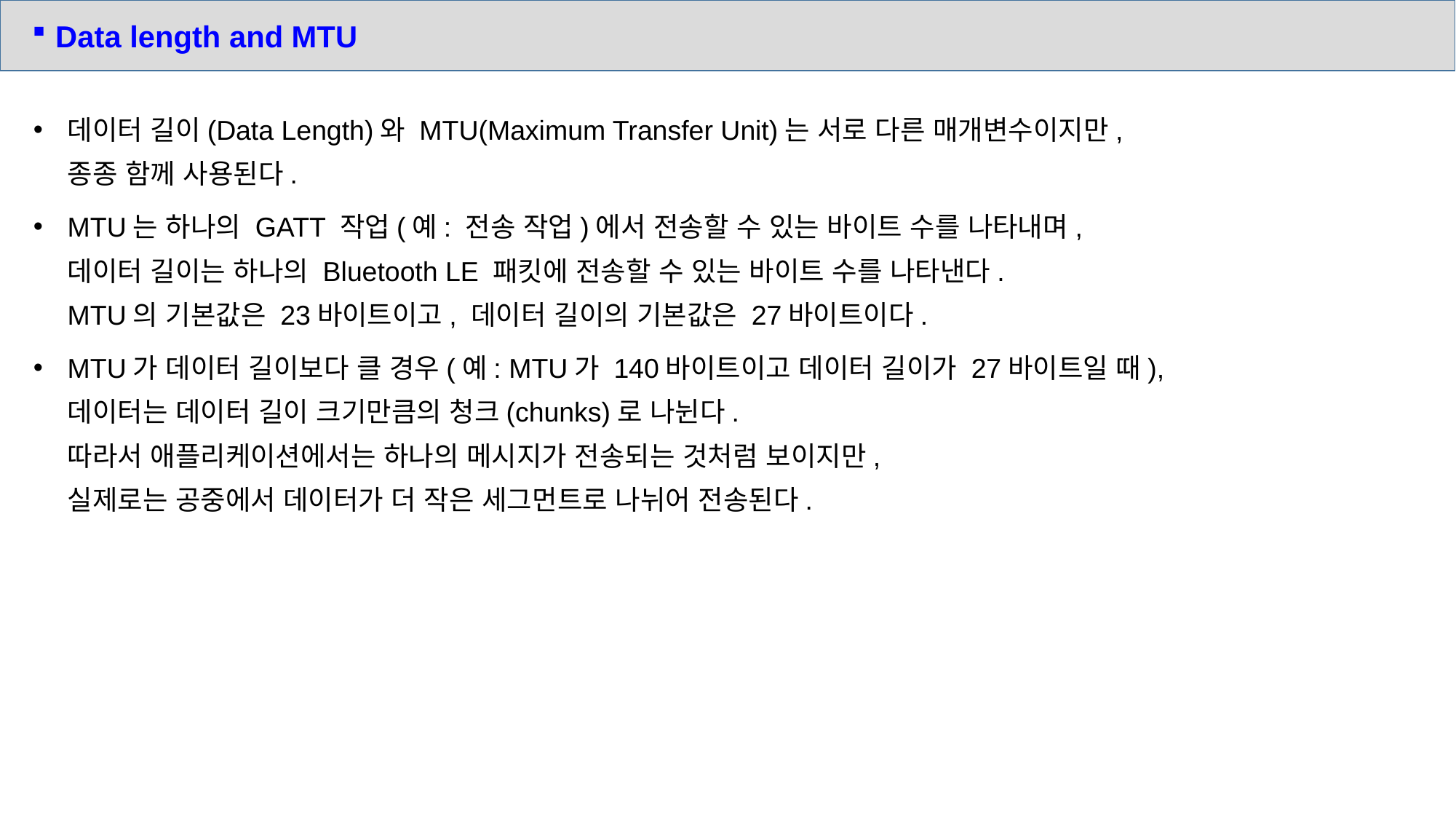

Data length and MTU
데이터 길이(Data Length)와 MTU(Maximum Transfer Unit)는 서로 다른 매개변수이지만,
종종 함께 사용된다.
MTU는 하나의 GATT 작업(예: 전송 작업)에서 전송할 수 있는 바이트 수를 나타내며,
데이터 길이는 하나의 Bluetooth LE 패킷에 전송할 수 있는 바이트 수를 나타낸다.
MTU의 기본값은 23바이트이고, 데이터 길이의 기본값은 27바이트이다.
MTU가 데이터 길이보다 클 경우(예: MTU가 140바이트이고 데이터 길이가 27바이트일 때),
데이터는 데이터 길이 크기만큼의 청크(chunks)로 나뉜다.
따라서 애플리케이션에서는 하나의 메시지가 전송되는 것처럼 보이지만,
실제로는 공중에서 데이터가 더 작은 세그먼트로 나뉘어 전송된다.